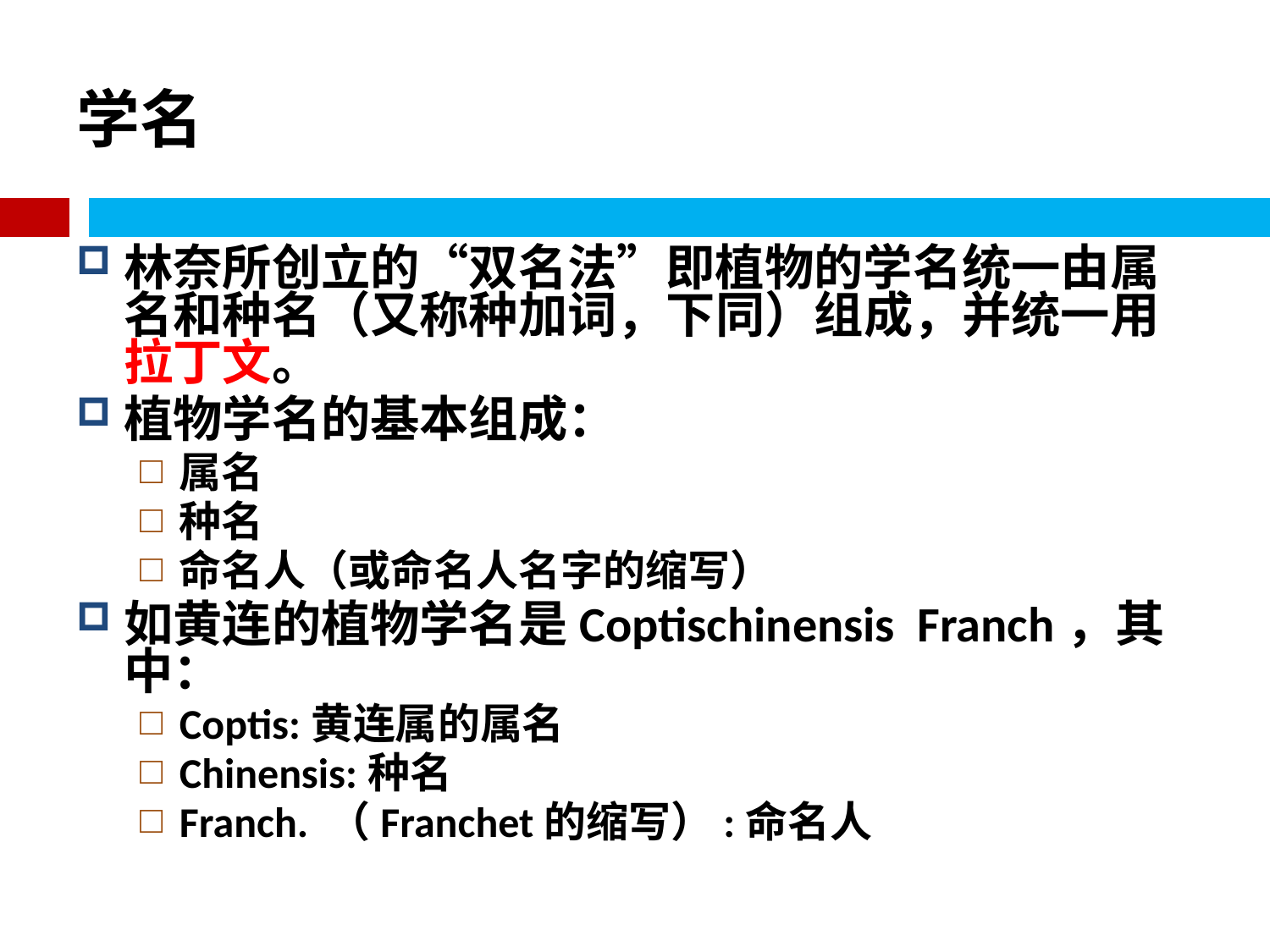

# 学名
林奈所创立的“双名法”即植物的学名统一由属名和种名（又称种加词，下同）组成，并统一用拉丁文。
植物学名的基本组成：
属名
种名
命名人（或命名人名字的缩写）
如黄连的植物学名是Coptischinensis  Franch，其中：
Coptis:黄连属的属名
Chinensis:种名
Franch. （Franchet的缩写）:命名人